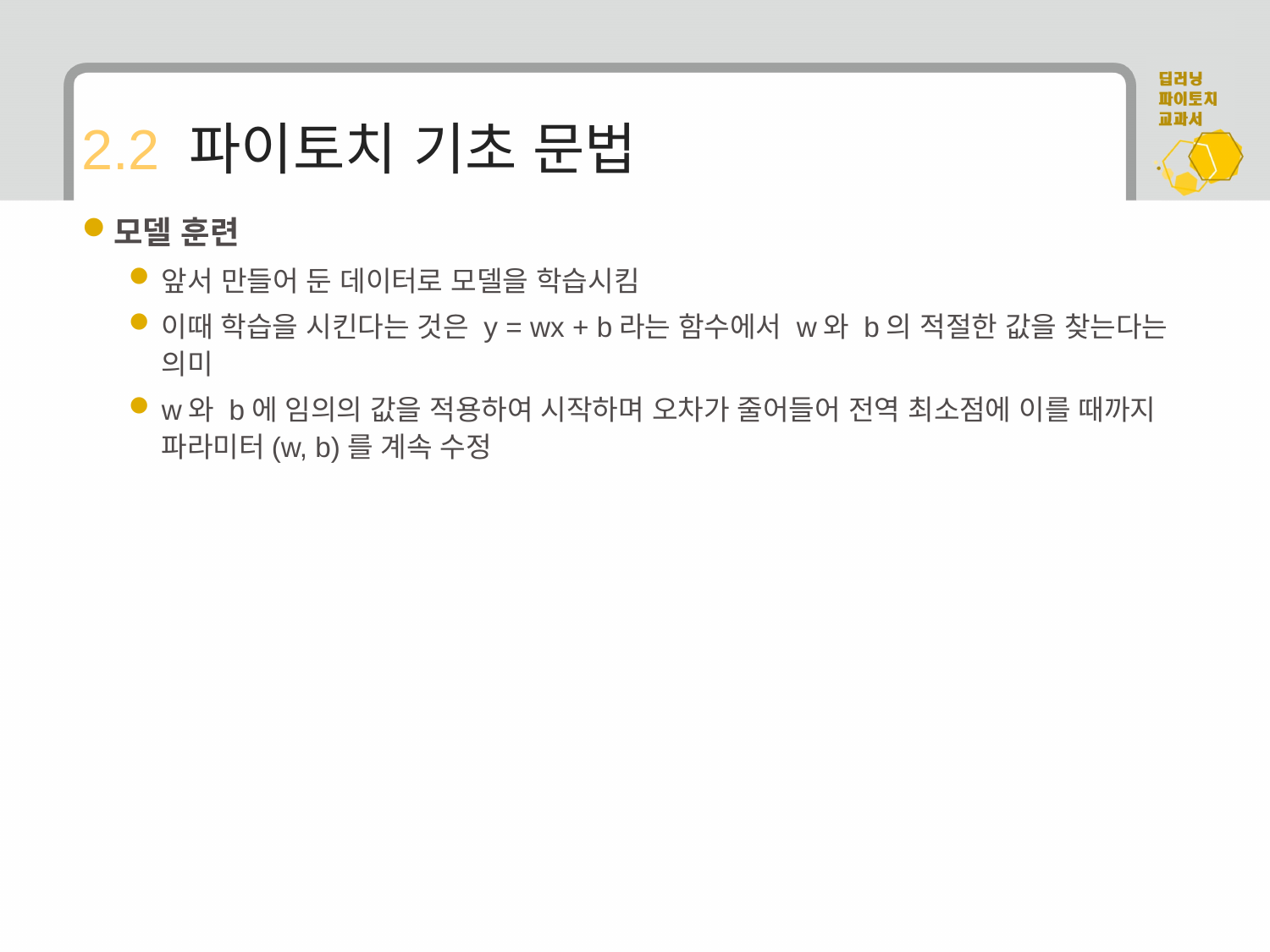

# 2.2 파이토치 기초 문법
모델 훈련
앞서 만들어 둔 데이터로 모델을 학습시킴
이때 학습을 시킨다는 것은 y = wx + b라는 함수에서 w와 b의 적절한 값을 찾는다는 의미
w와 b에 임의의 값을 적용하여 시작하며 오차가 줄어들어 전역 최소점에 이를 때까지 파라미터(w, b)를 계속 수정